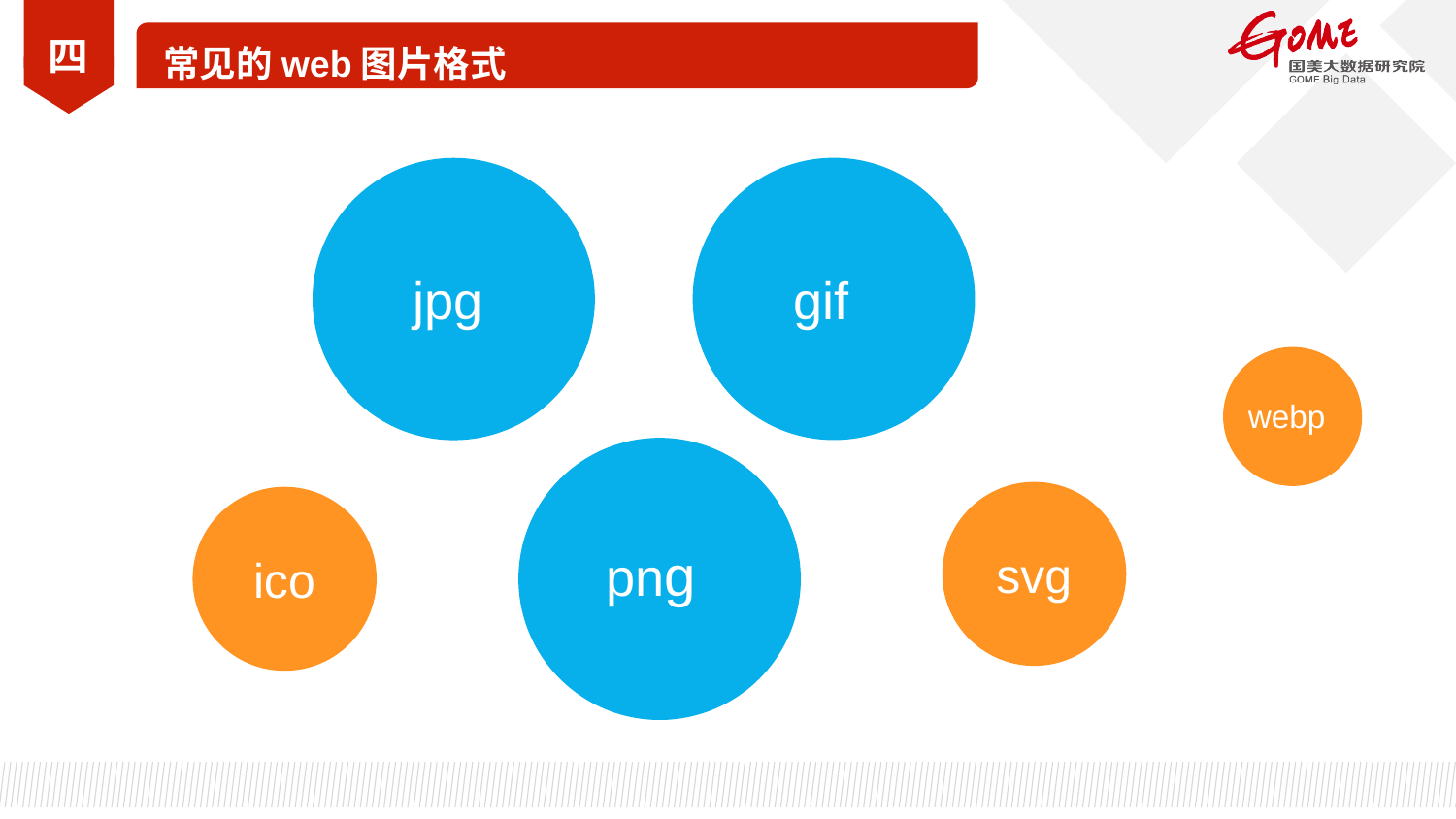

四
常见的web图片格式

gif

jpg

webp

png

svg

ico